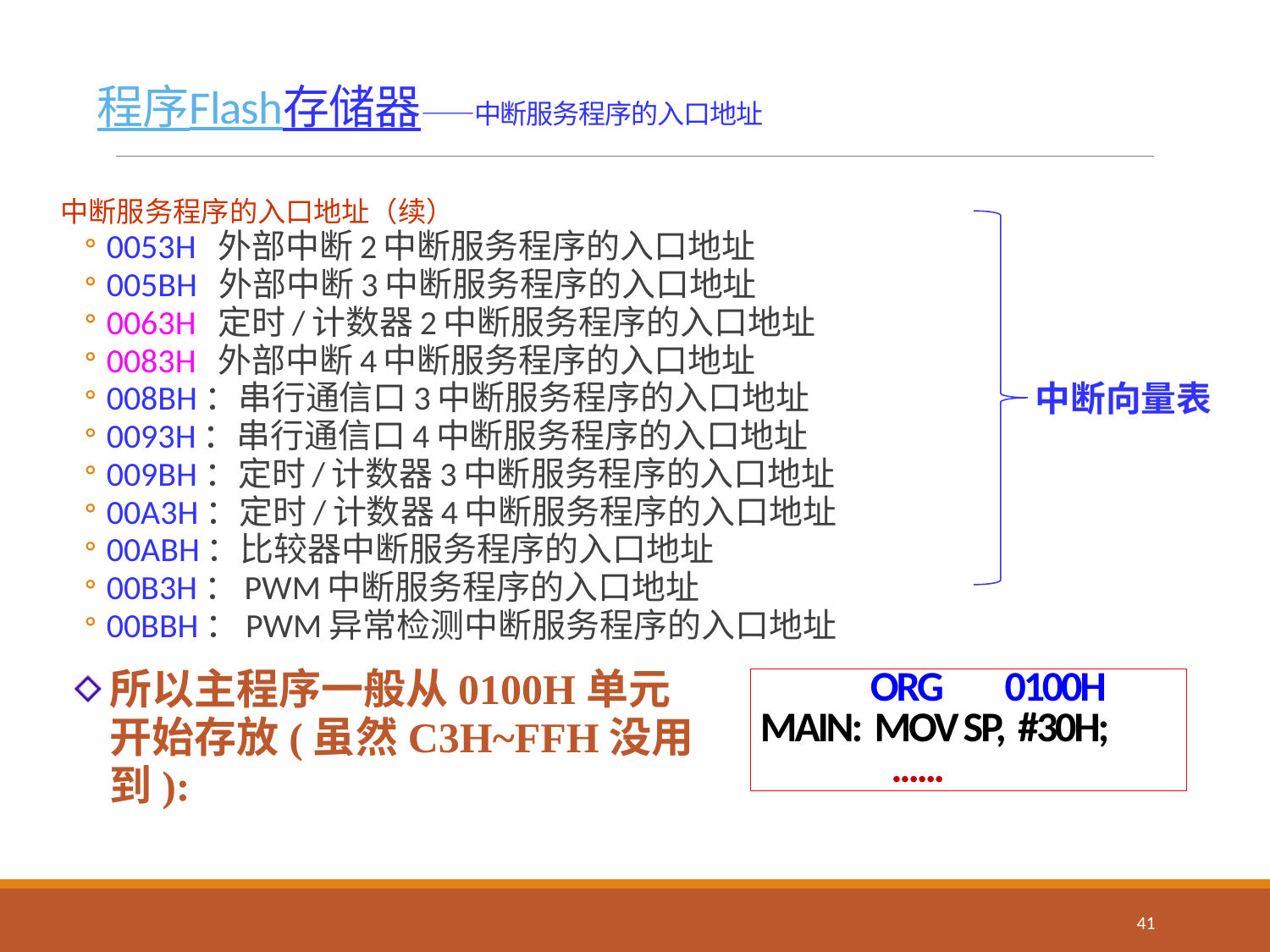

# 程序Flash存储器——中断服务程序的入口地址
中断服务程序的入口地址（续）
0053H  外部中断2中断服务程序的入口地址
005BH  外部中断3中断服务程序的入口地址
0063H  定时/计数器2中断服务程序的入口地址
0083H  外部中断4中断服务程序的入口地址
008BH：串行通信口3中断服务程序的入口地址
0093H：串行通信口4中断服务程序的入口地址
009BH：定时/计数器3中断服务程序的入口地址
00A3H：定时/计数器4中断服务程序的入口地址
00ABH：比较器中断服务程序的入口地址
00B3H：PWM中断服务程序的入口地址
00BBH：PWM异常检测中断服务程序的入口地址

中断向量表
所以主程序一般从0100H单元开始存放(虽然C3H~FFH没用到):
                 ORG	0100H
 MAIN:  MOV SP,  #30H;
                    ......
41